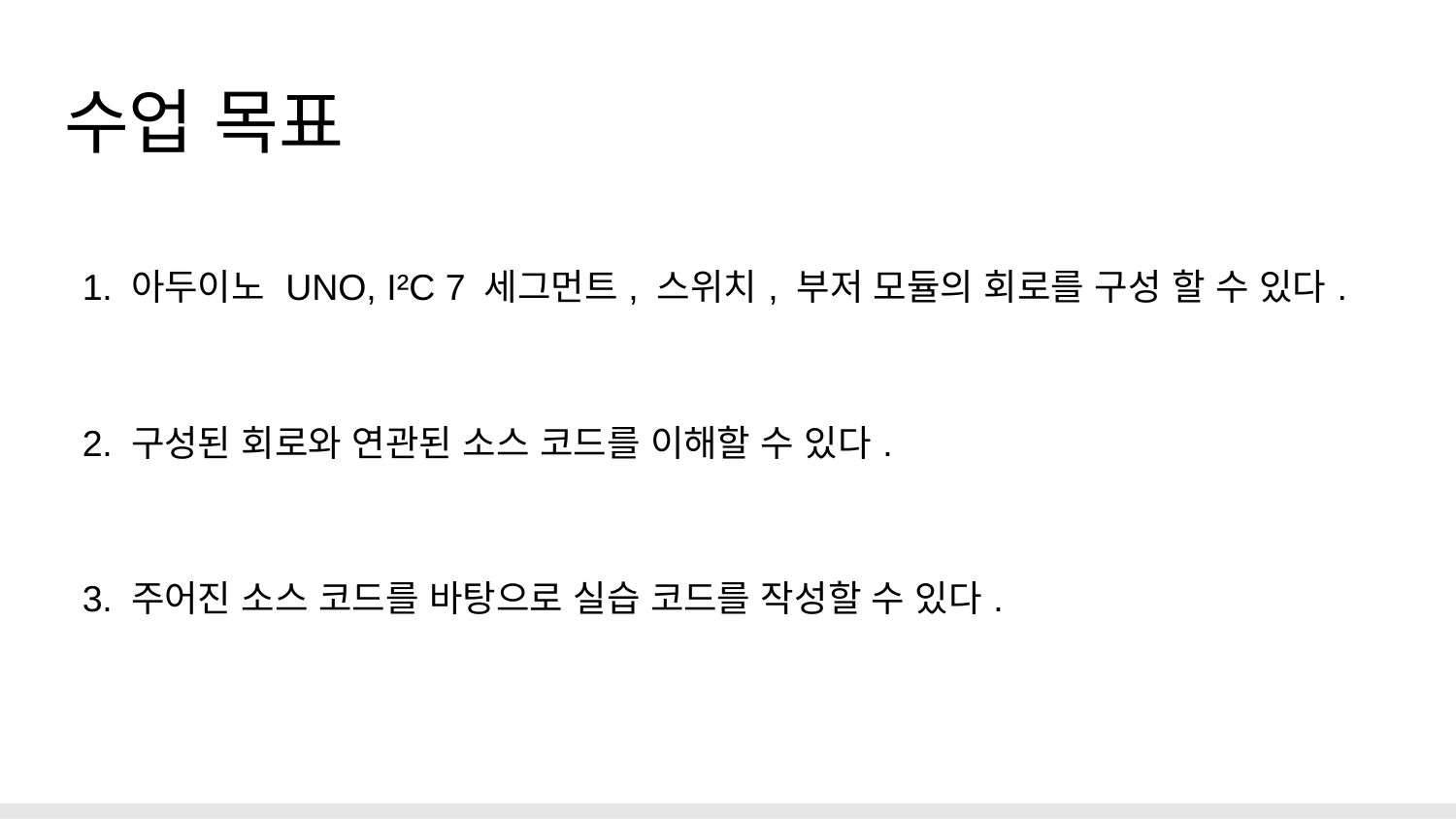

# 수업 목표

1. 아두이노 UNO, I²C 7 세그먼트, 스위치, 부저 모듈의 회로를 구성 할 수 있다.

2. 구성된 회로와 연관된 소스 코드를 이해할 수 있다.

3. 주어진 소스 코드를 바탕으로 실습 코드를 작성할 수 있다.